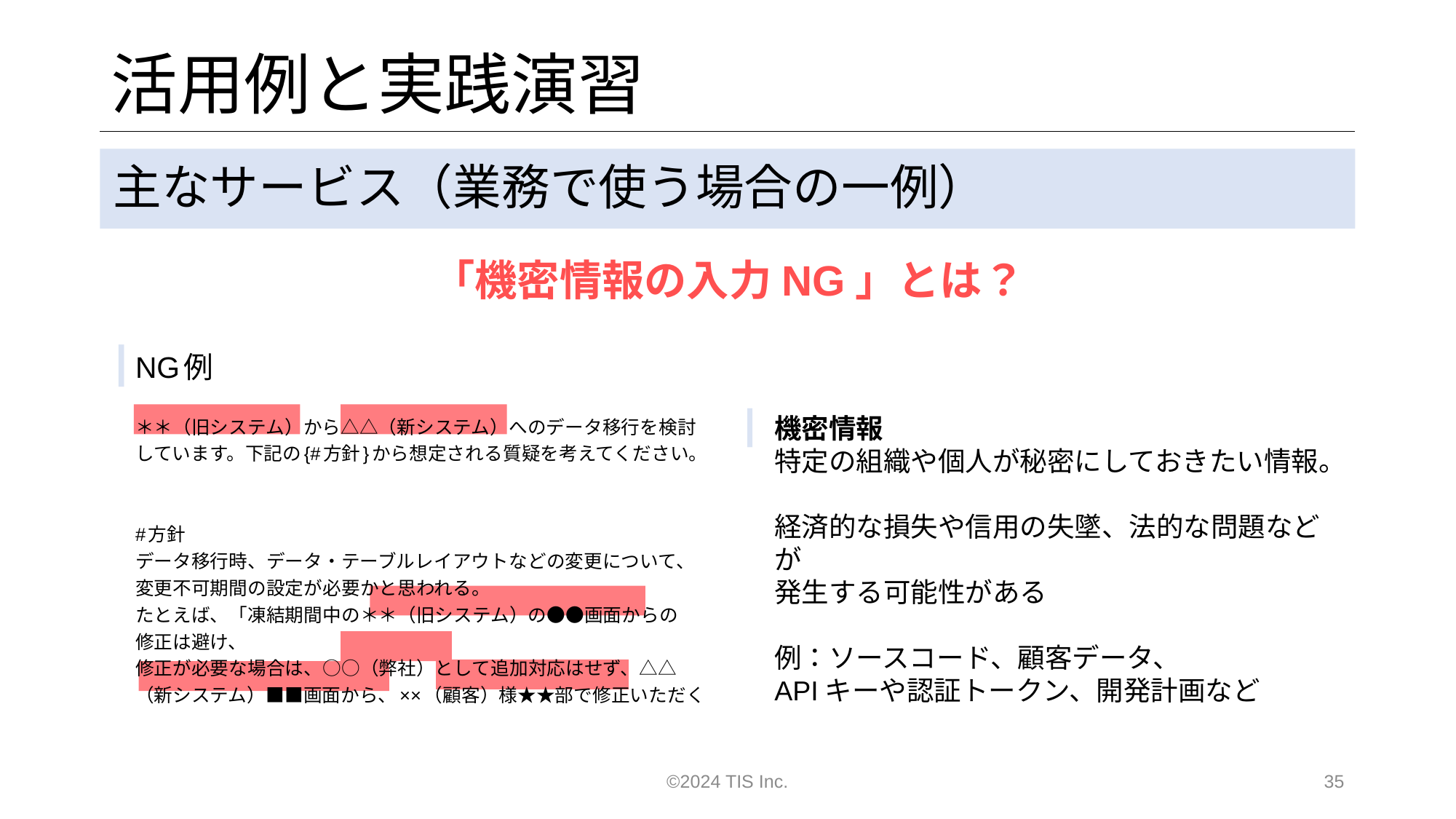

# 活用例と実践演習
主なサービス（業務で使う場合の一例）
「機密情報の入力NG」とは？
NG例
＊＊（旧システム）から△△（新システム）へのデータ移行を検討しています。下記の{#方針}から想定される質疑を考えてください。
#方針
データ移行時、データ・テーブルレイアウトなどの変更について、変更不可期間の設定が必要かと思われる。
たとえば、「凍結期間中の＊＊（旧システム）の●●画面からの
修正は避け、
修正が必要な場合は、○○（弊社）として追加対応はせず、△△（新システム）■■画面から、××（顧客）様★★部で修正いただく

機密情報
特定の組織や個人が秘密にしておきたい情報。
経済的な損失や信用の失墜、法的な問題などが
発生する可能性がある
例：ソースコード、顧客データ、
APIキーや認証トークン、開発計画など

©2024 TIS Inc.
35